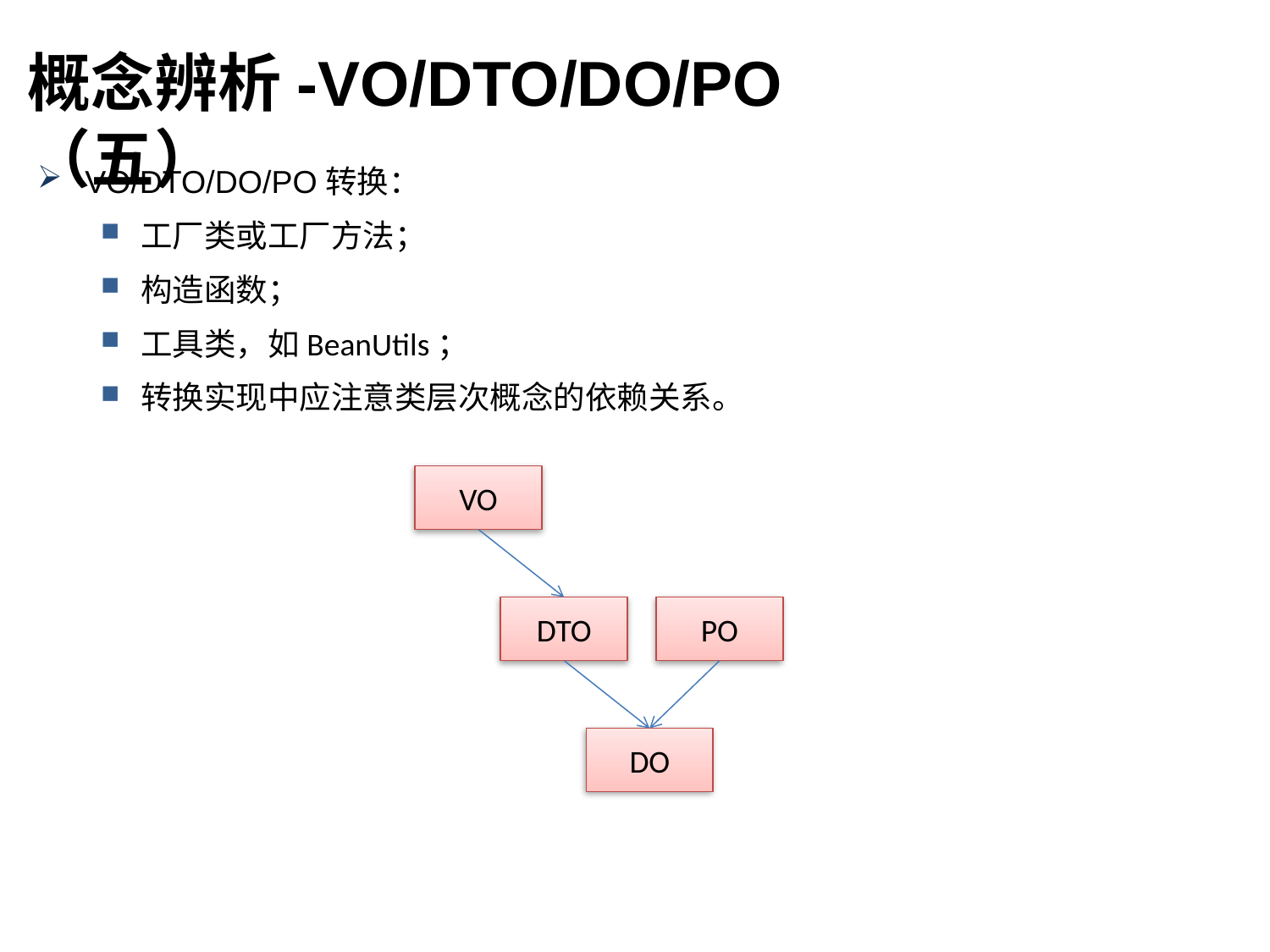

概念辨析-VO/DTO/DO/PO（五）
VO/DTO/DO/PO转换：
工厂类或工厂方法；
构造函数；
工具类，如BeanUtils；
转换实现中应注意类层次概念的依赖关系。

VO
DTO
PO
DO